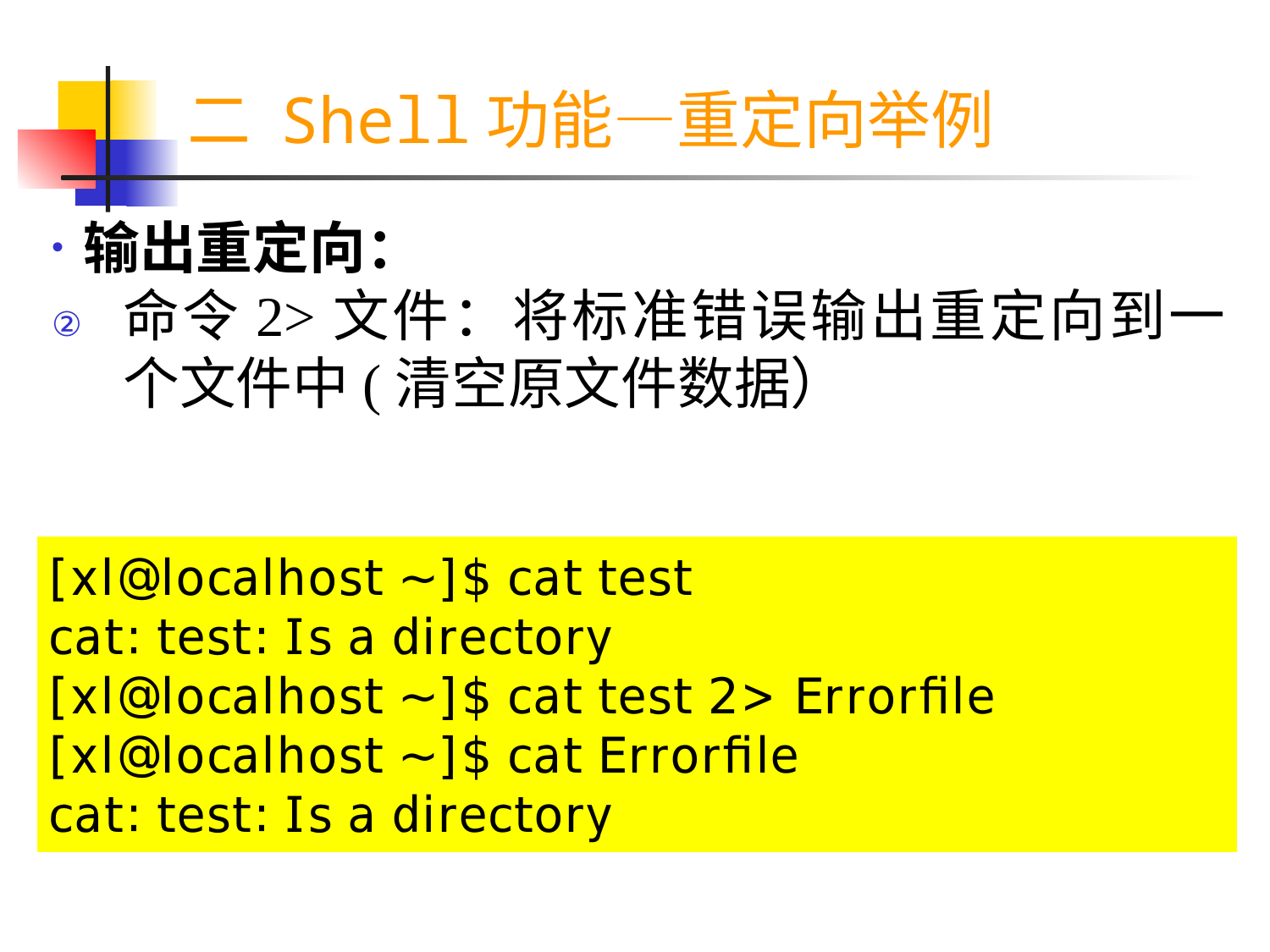

二 Shell功能—重定向举例
输出重定向：
命令2>文件：将标准错误输出重定向到一个文件中(清空原文件数据）
[xl@localhost ~]$ cat test
cat: test: Is a directory
[xl@localhost ~]$ cat test 2> Errorfile
[xl@localhost ~]$ cat Errorfile
cat: test: Is a directory